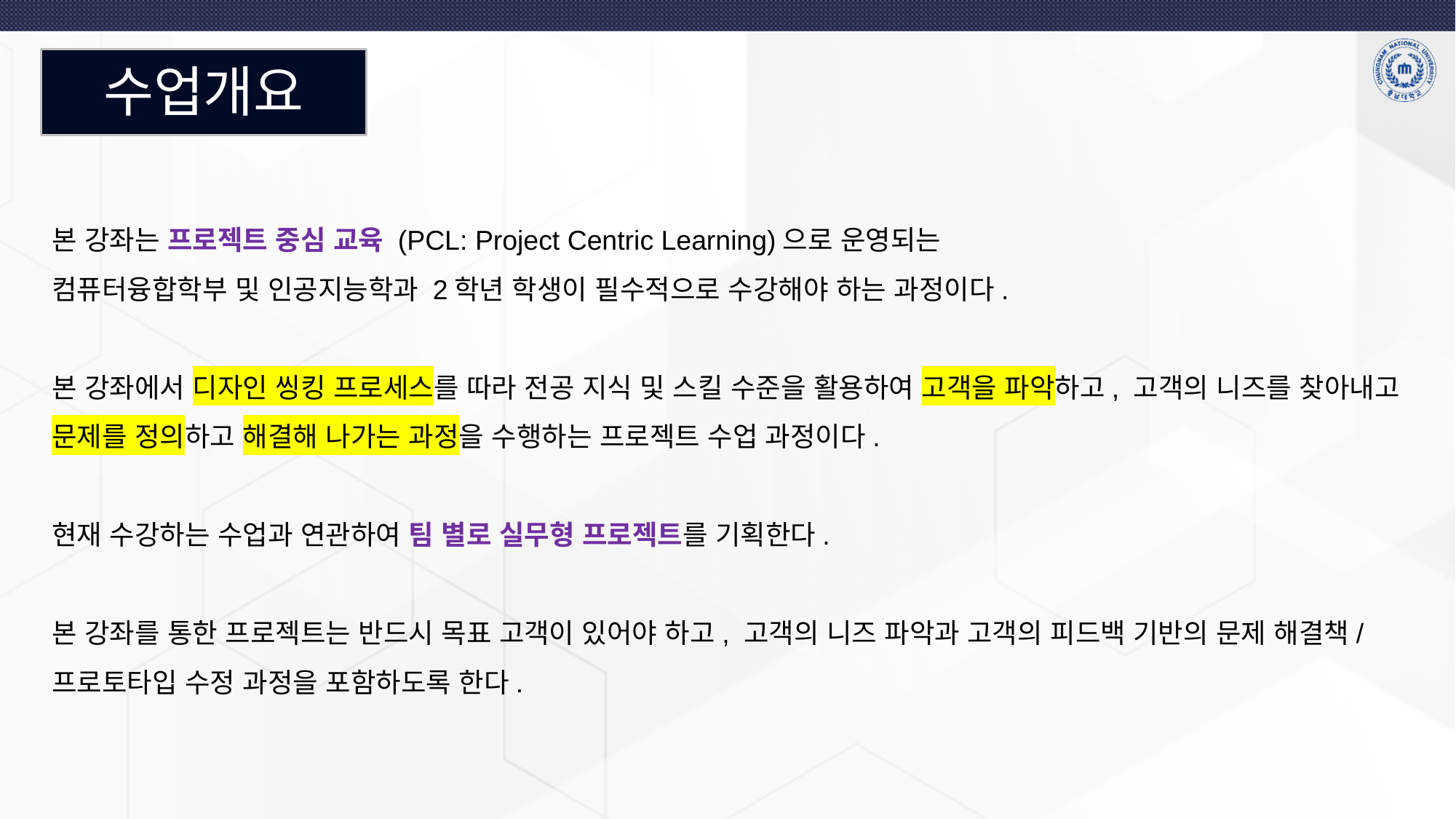

# 수업개요
본 강좌는 프로젝트 중심 교육 (PCL: Project Centric Learning)으로 운영되는
컴퓨터융합학부 및 인공지능학과 2학년 학생이 필수적으로 수강해야 하는 과정이다.

본 강좌에서 디자인 씽킹 프로세스를 따라 전공 지식 및 스킬 수준을 활용하여 고객을 파악하고, 고객의 니즈를 찾아내고 문제를 정의하고 해결해 나가는 과정을 수행하는 프로젝트 수업 과정이다.

현재 수강하는 수업과 연관하여 팀 별로 실무형 프로젝트를 기획한다.

본 강좌를 통한 프로젝트는 반드시 목표 고객이 있어야 하고, 고객의 니즈 파악과 고객의 피드백 기반의 문제 해결책/프로토타입 수정 과정을 포함하도록 한다.